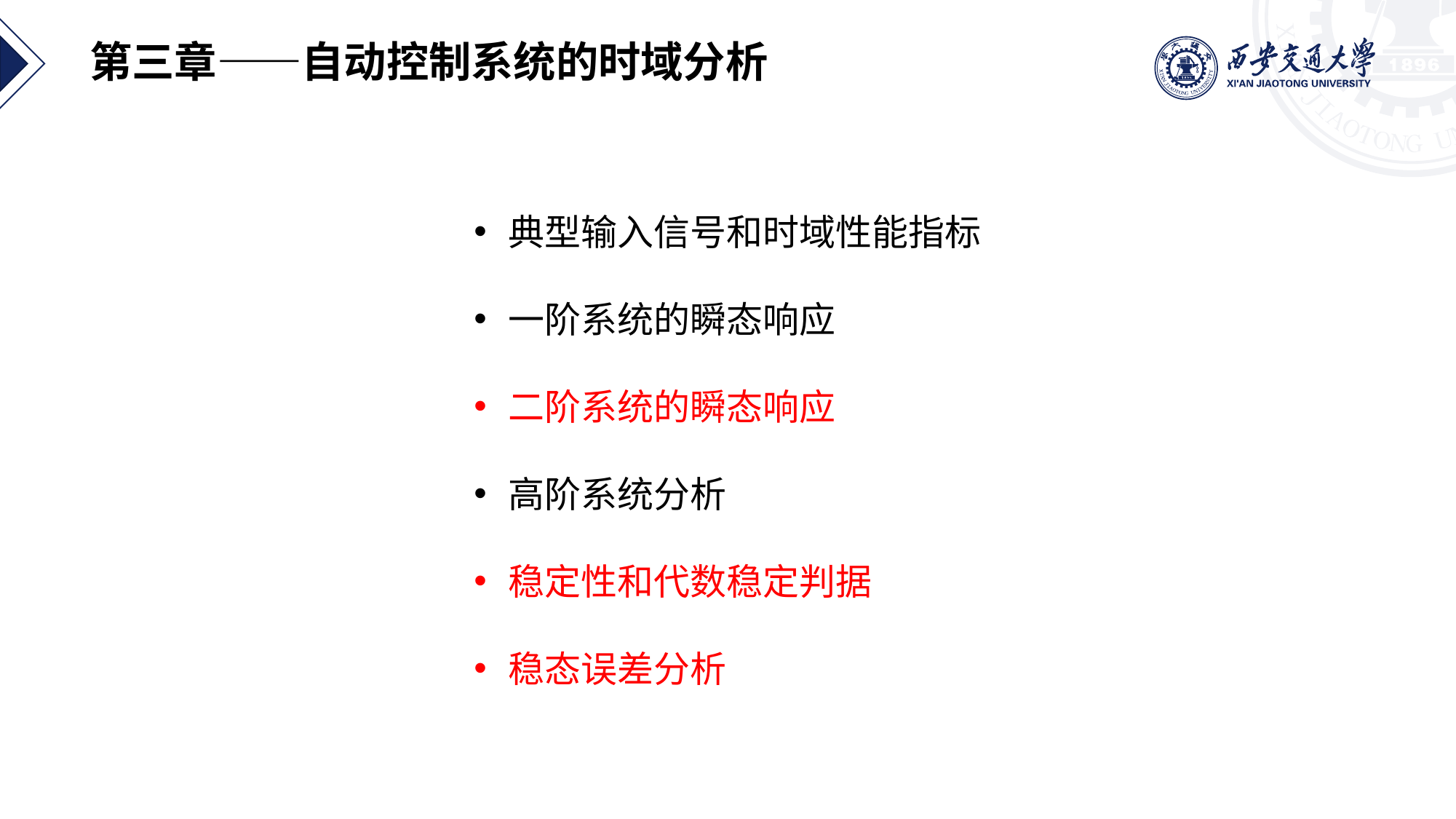

第三章——自动控制系统的时域分析
典型输入信号和时域性能指标
一阶系统的瞬态响应
二阶系统的瞬态响应
高阶系统分析
稳定性和代数稳定判据
稳态误差分析